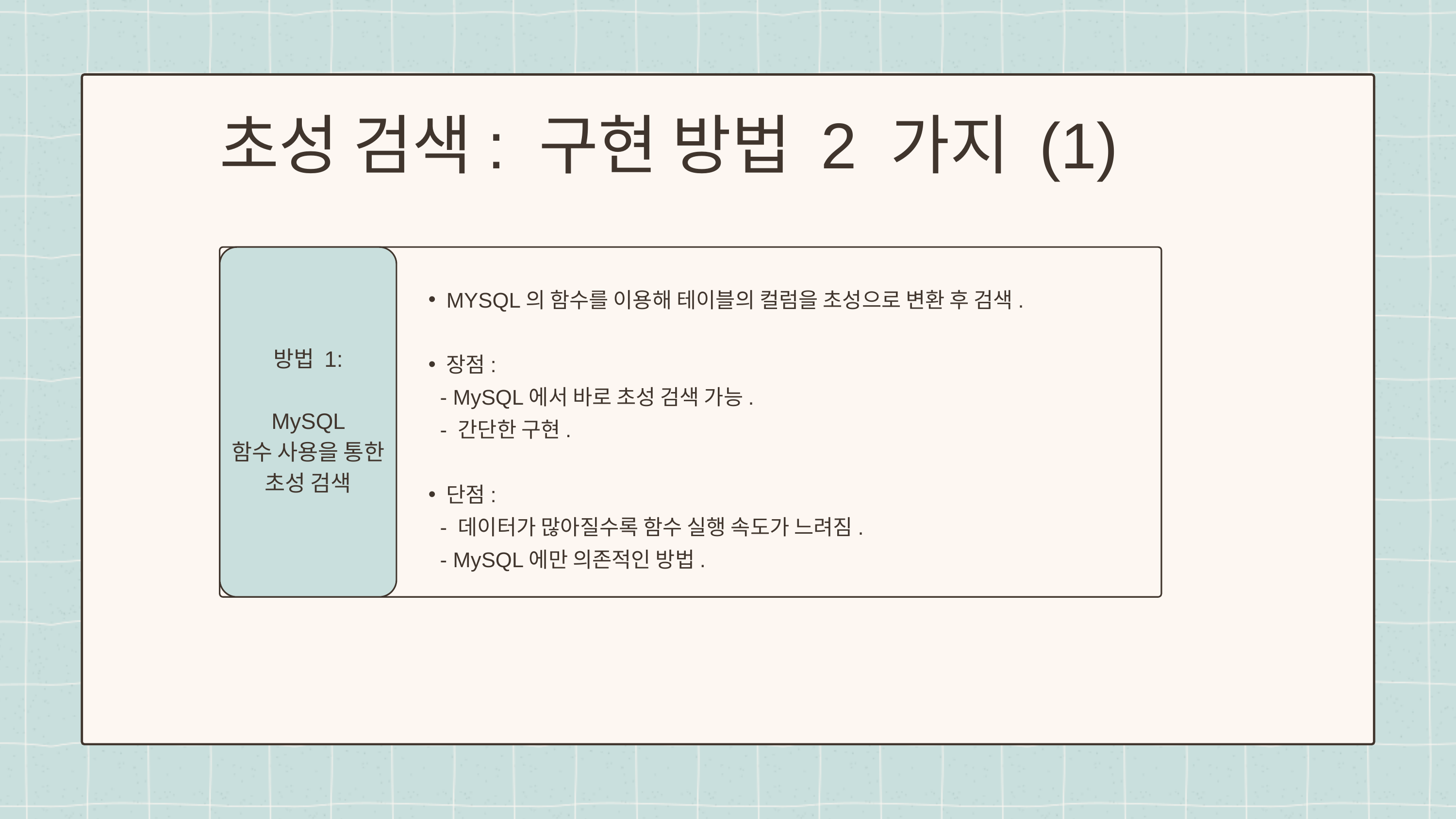

초성 검색: 구현 방법 2 가지 (1)

방법 1:

 MySQL
함수 사용을 통한 초성 검색
MYSQL의 함수를 이용해 테이블의 컬럼을 초성으로 변환 후 검색.

장점:
     - MySQL에서 바로 초성 검색 가능.
     - 간단한 구현.

단점:
     - 데이터가 많아질수록 함수 실행 속도가 느려짐.
     - MySQL에만 의존적인 방법.